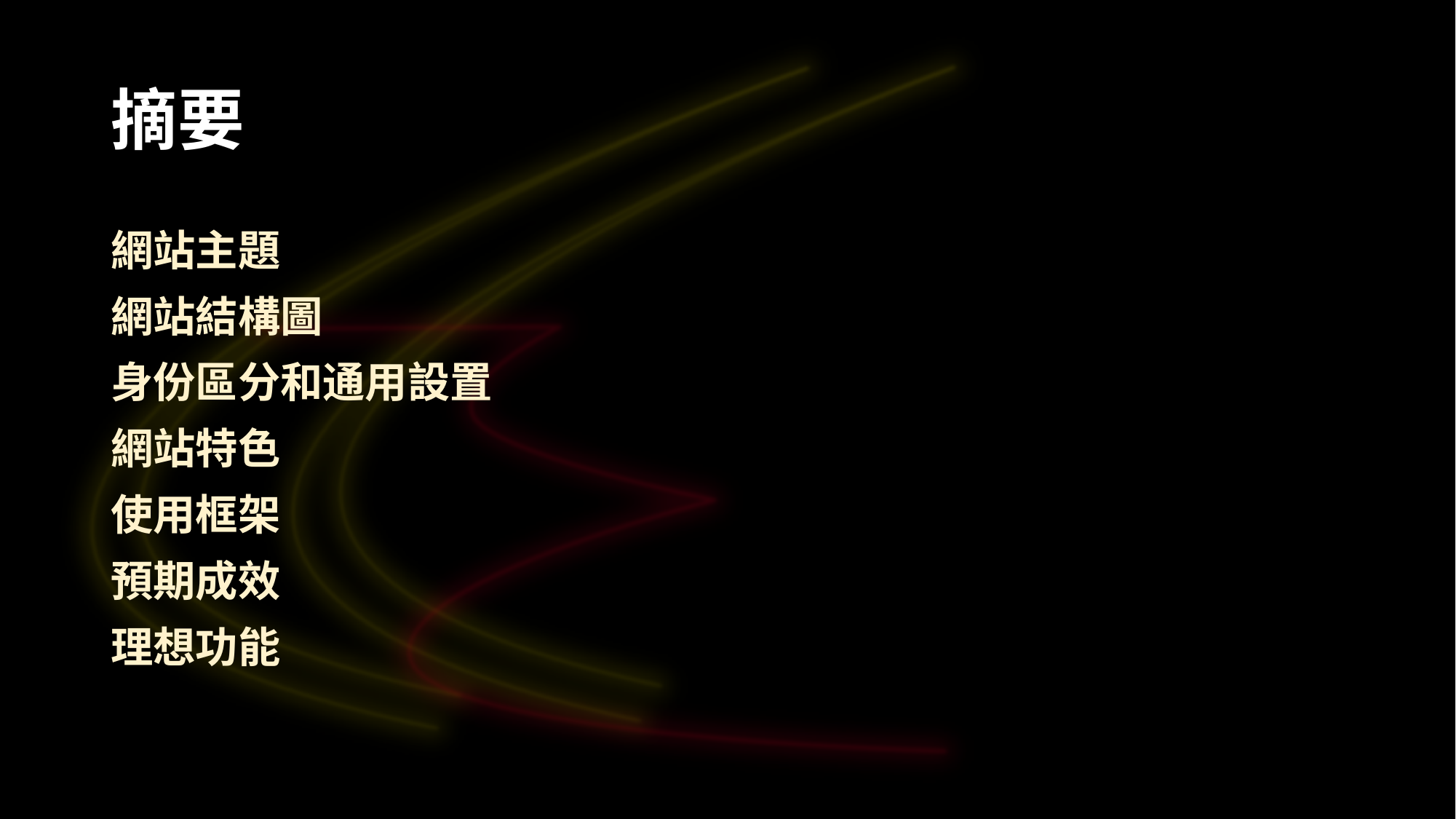

# 摘要
網站主題
網站結構圖
身份區分和通用設置
網站特色
使用框架
預期成效
理想功能